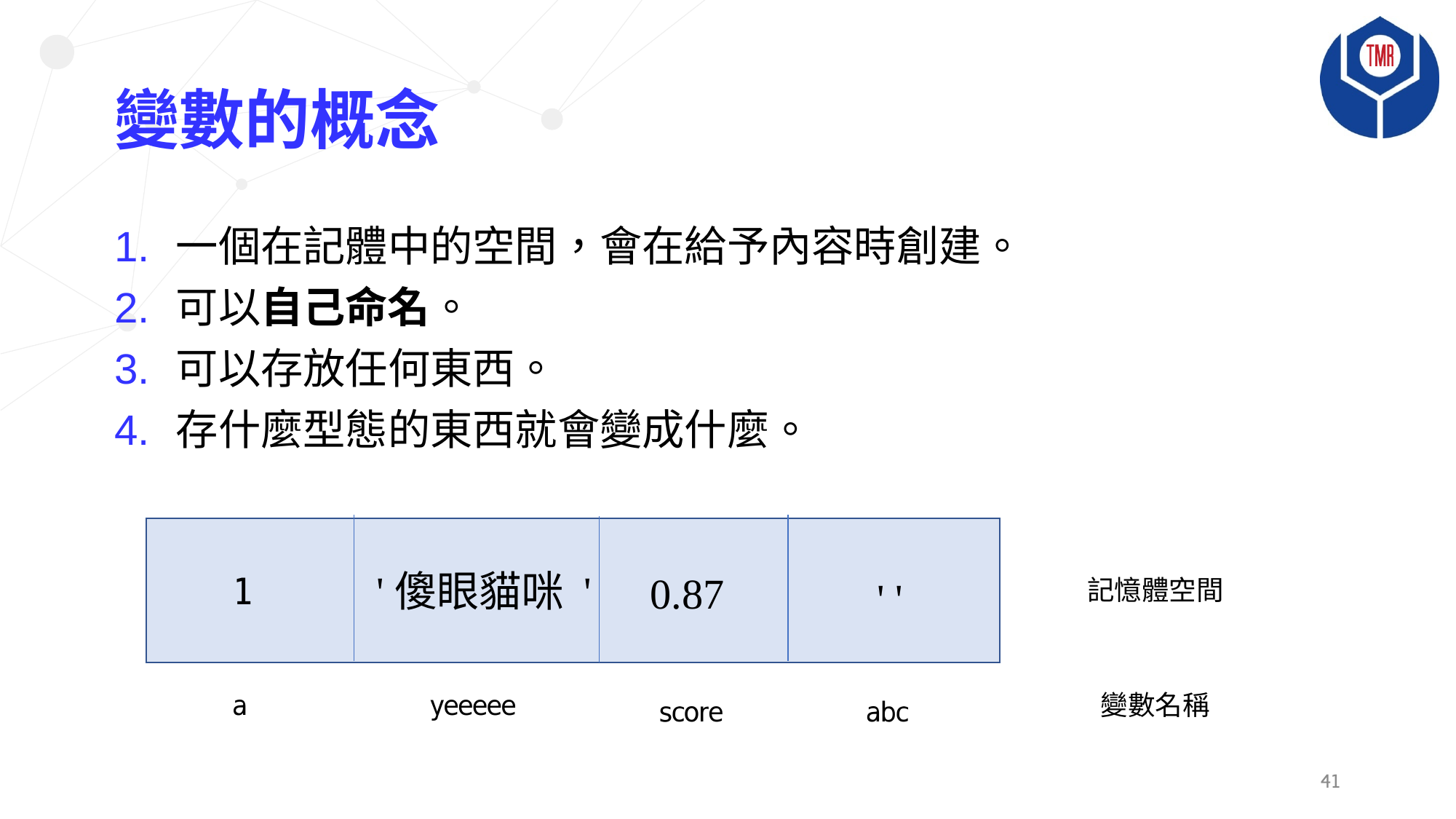

# 變數的概念
一個在記體中的空間，會在給予內容時創建。
可以自己命名。
可以存放任何東西。
存什麼型態的東西就會變成什麼。

'傻眼貓咪 '
0.87
1
' '
記憶體空間
a
yeeeee
變數名稱
score
abc
41